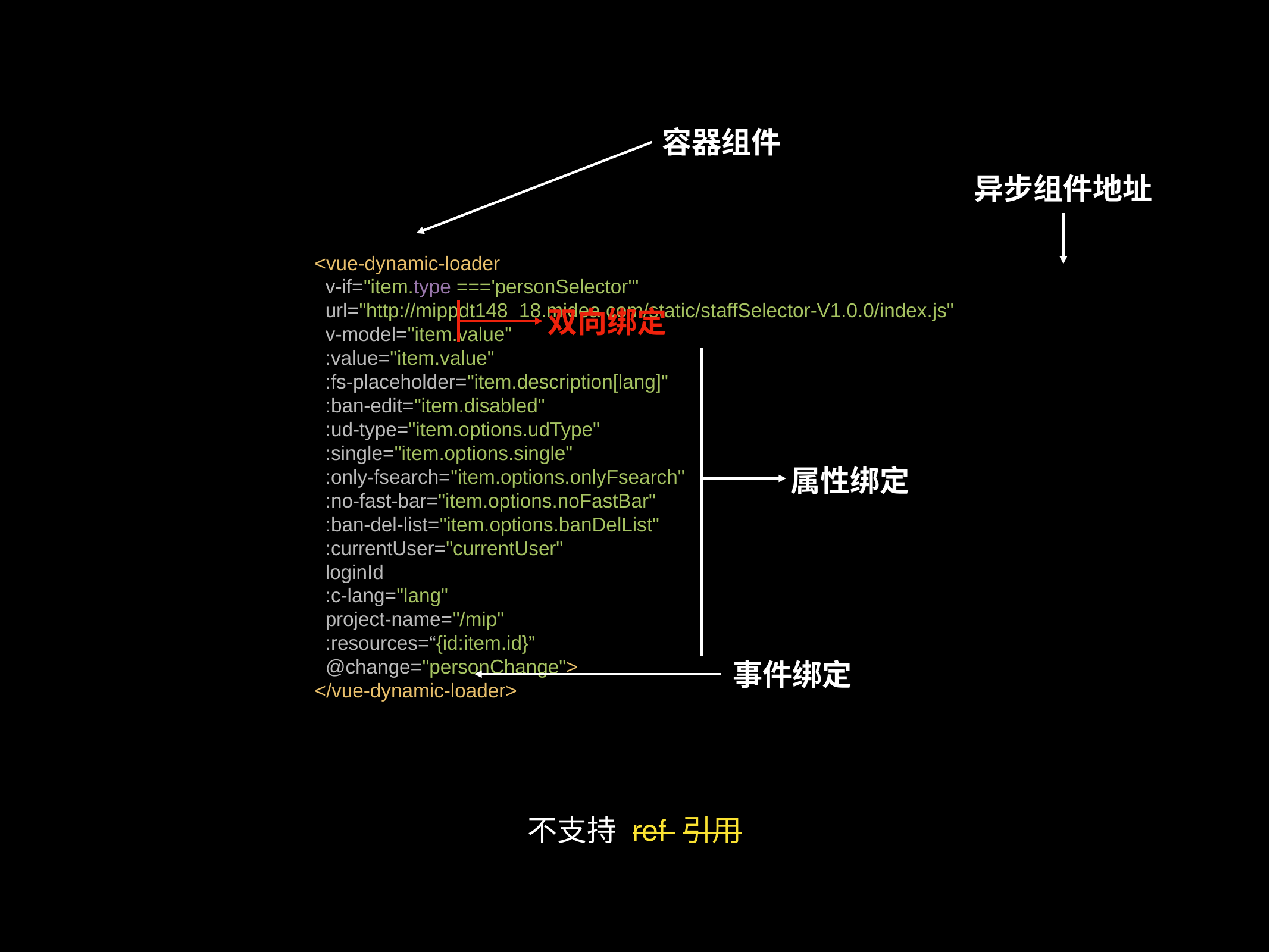

容器组件

异步组件地址
<vue-dynamic-loader
  v-if="item.type ==='personSelector'"
  url="http://mippdt148_18.midea.com/static/staffSelector-V1.0.0/index.js"
  v-model="item.value"
  :value="item.value"
  :fs-placeholder="item.description[lang]"
  :ban-edit="item.disabled"
  :ud-type="item.options.udType"
  :single="item.options.single"
  :only-fsearch="item.options.onlyFsearch"
  :no-fast-bar="item.options.noFastBar"
  :ban-del-list="item.options.banDelList"
  :currentUser="currentUser"
  loginId
  :c-lang="lang"
  project-name="/mip"
  :resources=“{id:item.id}”
  @change="personChange">
</vue-dynamic-loader>

双向绑定

属性绑定

事件绑定

不支持 ref 引用